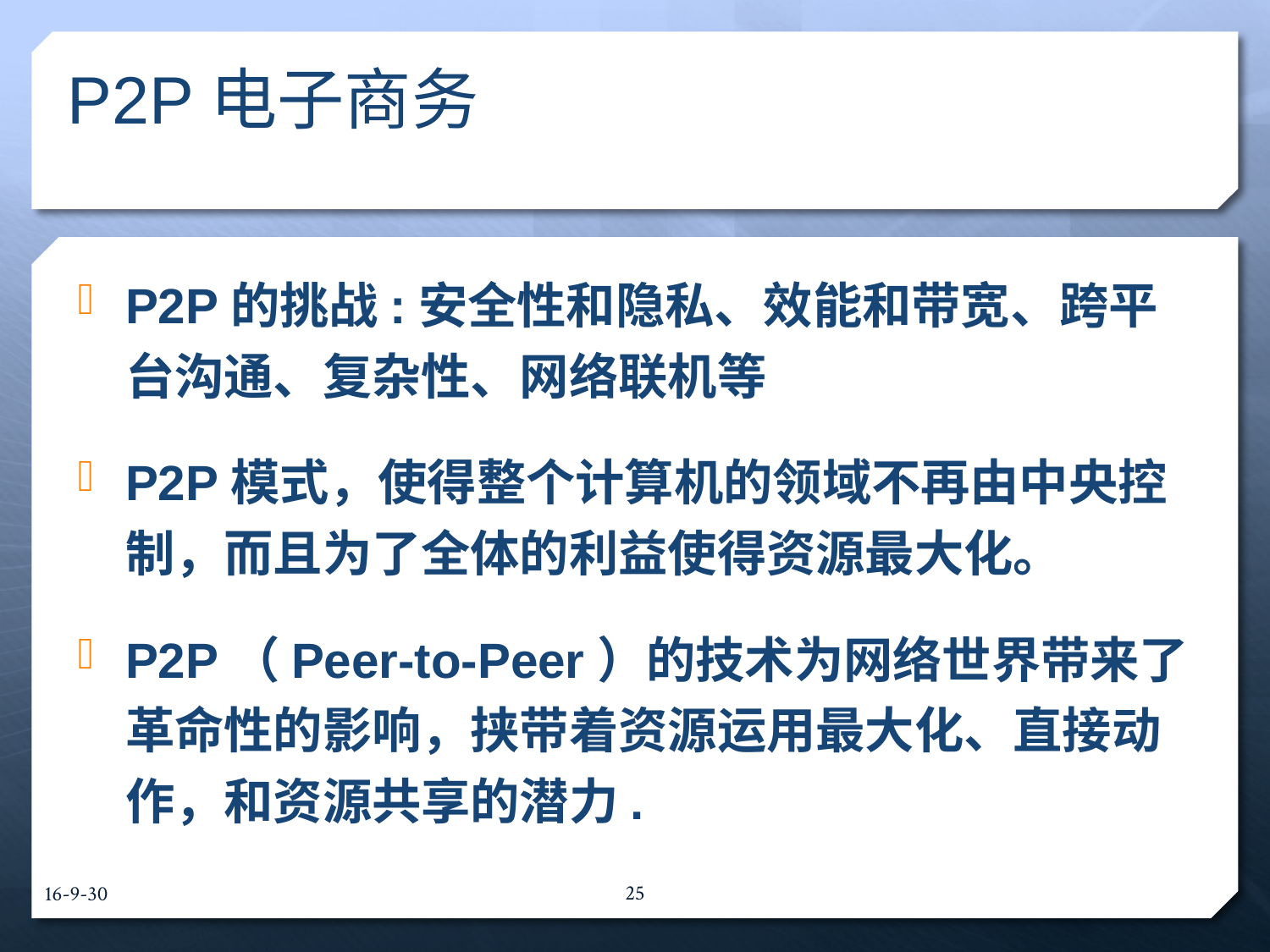

# P2P电子商务
P2P的挑战:安全性和隐私、效能和带宽、跨平台沟通、复杂性、网络联机等
P2P模式，使得整个计算机的领域不再由中央控制，而且为了全体的利益使得资源最大化。
P2P（Peer-to-Peer）的技术为网络世界带来了革命性的影响，挟带着资源运用最大化、直接动作，和资源共享的潜力.
16-9-30
25